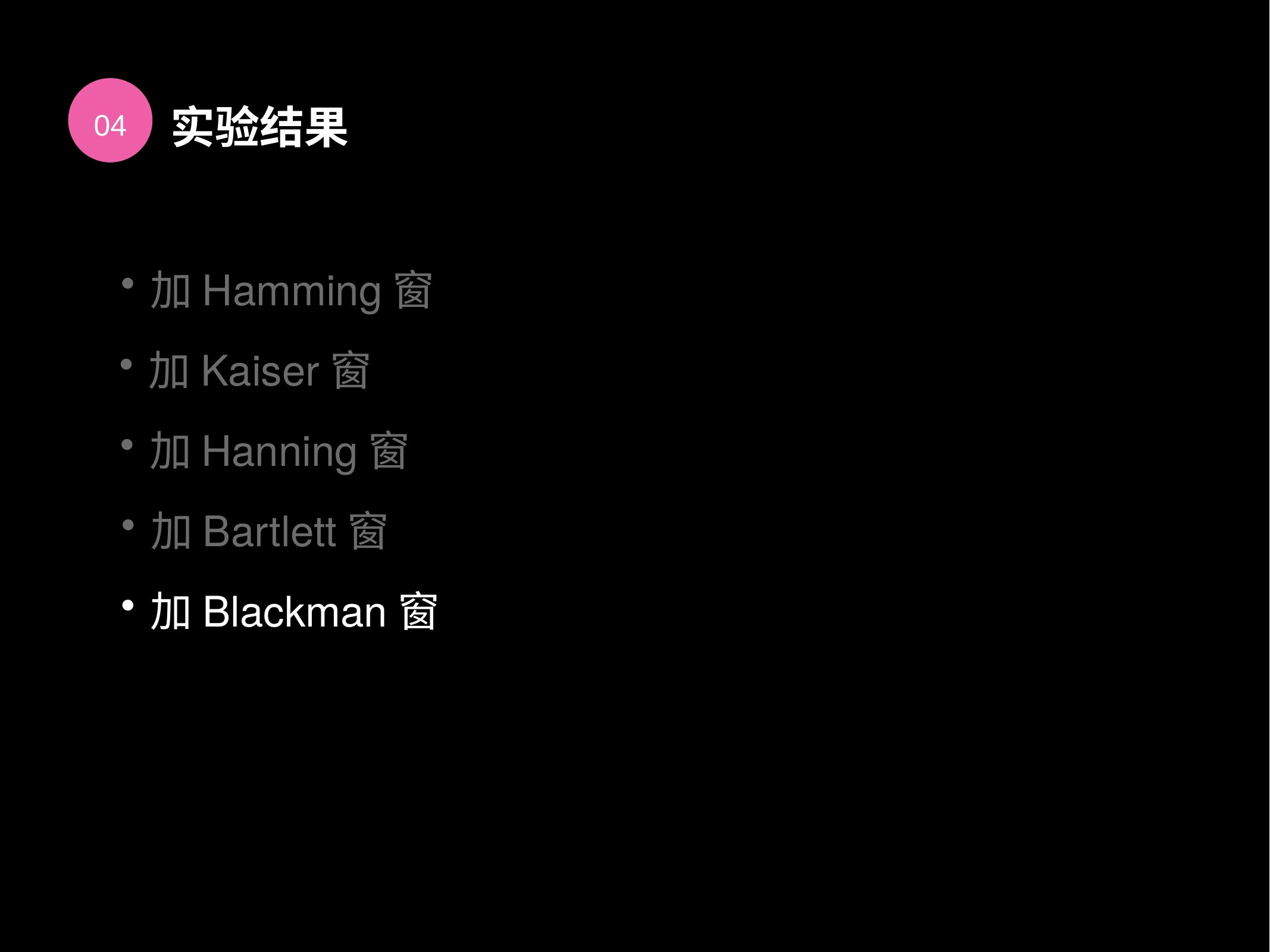

04
实验结果
加Hamming窗
加Kaiser窗
加Hanning窗
加Bartlett窗
加Blackman窗